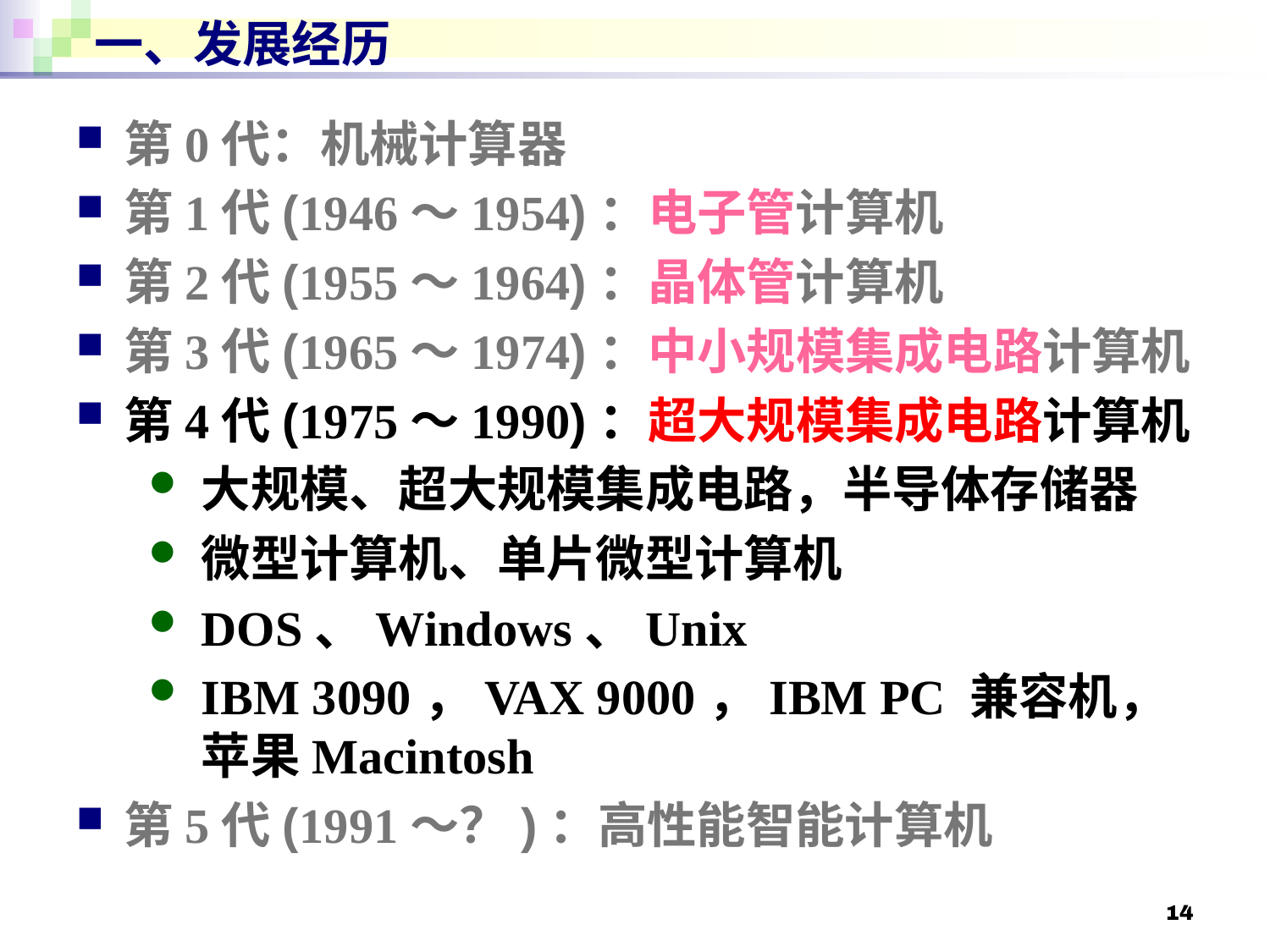

# 一、发展经历
第0代：机械计算器
第1代(1946～1954)：电子管计算机
第2代(1955～1964)：晶体管计算机
第3代(1965～1974)：中小规模集成电路计算机
第4代(1975～1990)：超大规模集成电路计算机
大规模、超大规模集成电路，半导体存储器
微型计算机、单片微型计算机
DOS、Windows、Unix
IBM 3090，VAX 9000，IBM PC 兼容机，
苹果Macintosh
第5代(1991～？)：高性能智能计算机
14